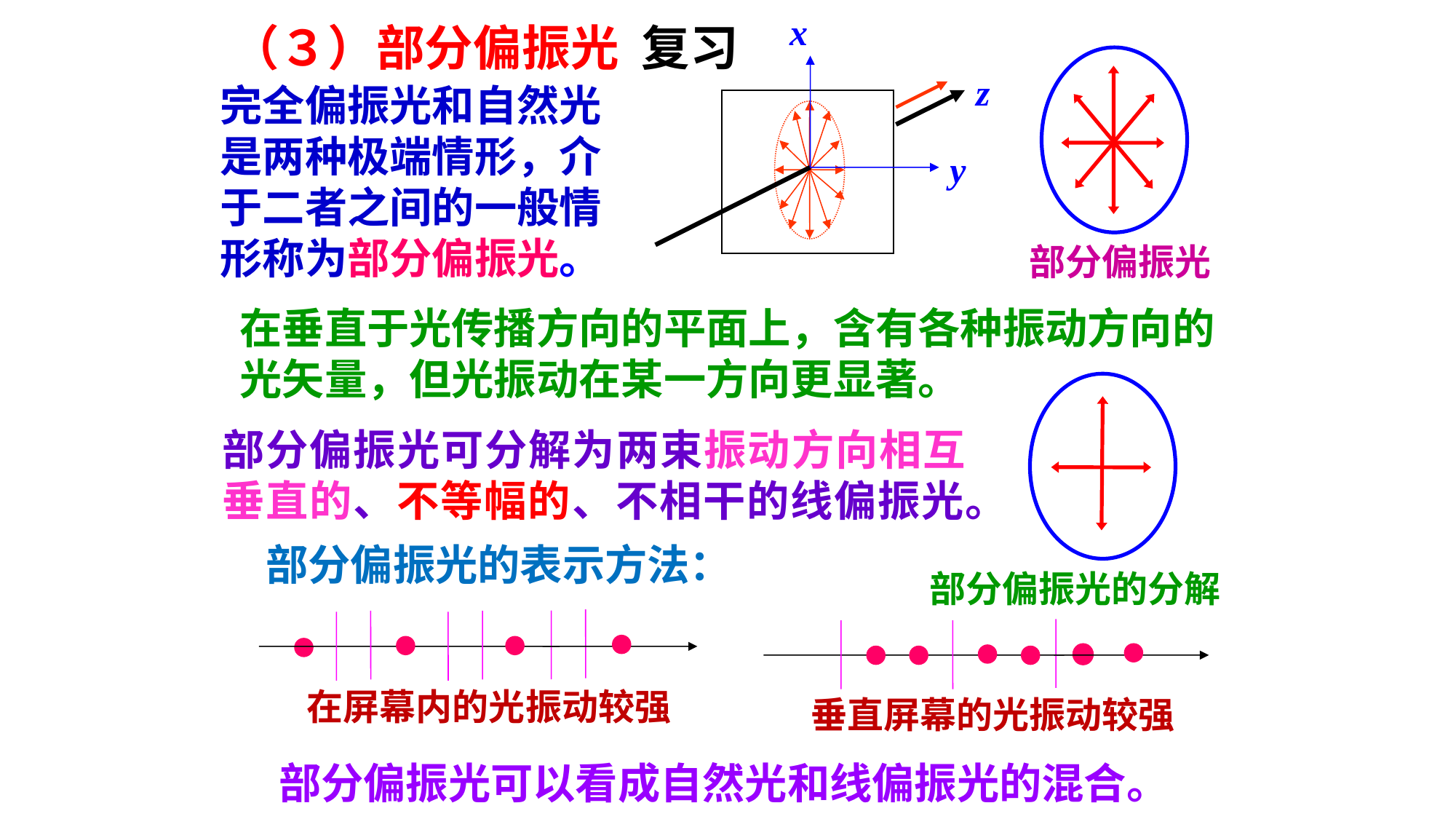

x

z

y

 （３）部分偏振光  复习

部分偏振光

完全偏振光和自然光是两种极端情形，介于二者之间的一般情形称为部分偏振光。
在垂直于光传播方向的平面上，含有各种振动方向的光矢量，但光振动在某一方向更显著。

部分偏振光的分解

部分偏振光可分解为两束振动方向相互垂直的、不等幅的、不相干的线偏振光。
部分偏振光的表示方法：

在屏幕内的光振动较强

垂直屏幕的光振动较强
部分偏振光可以看成自然光和线偏振光的混合。